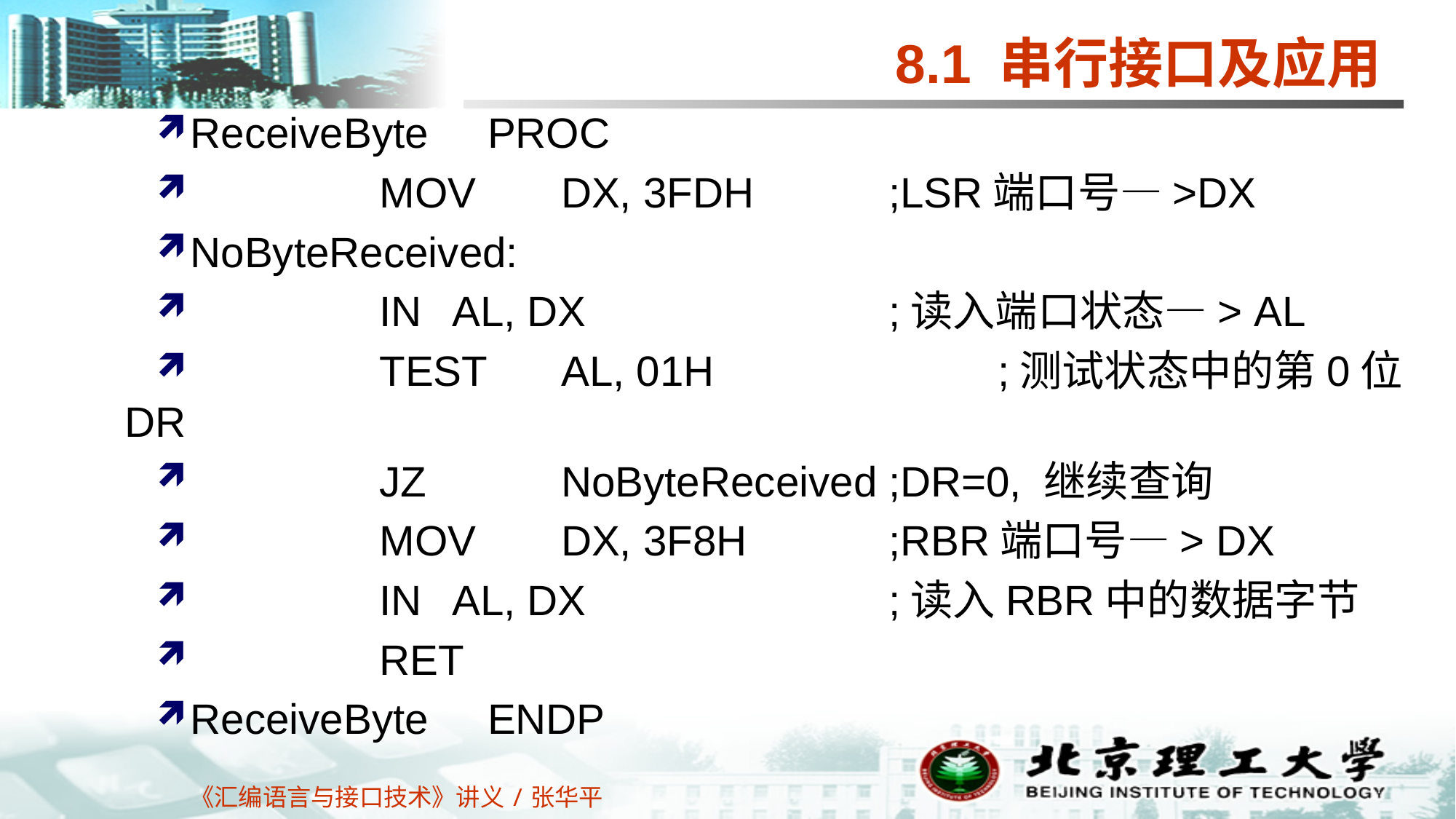

# 8.1 串行接口及应用
ReceiveByte     PROC
                MOV	DX, 3FDH		;LSR端口号—>DX
NoByteReceived:
                IN		AL, DX			;读入端口状态—> AL
                TEST	AL, 01H			;测试状态中的第0位DR
                JZ		NoByteReceived	;DR=0, 继续查询
                MOV	DX, 3F8H		;RBR端口号—> DX
                IN		AL, DX			;读入RBR中的数据字节
                RET
ReceiveByte     ENDP